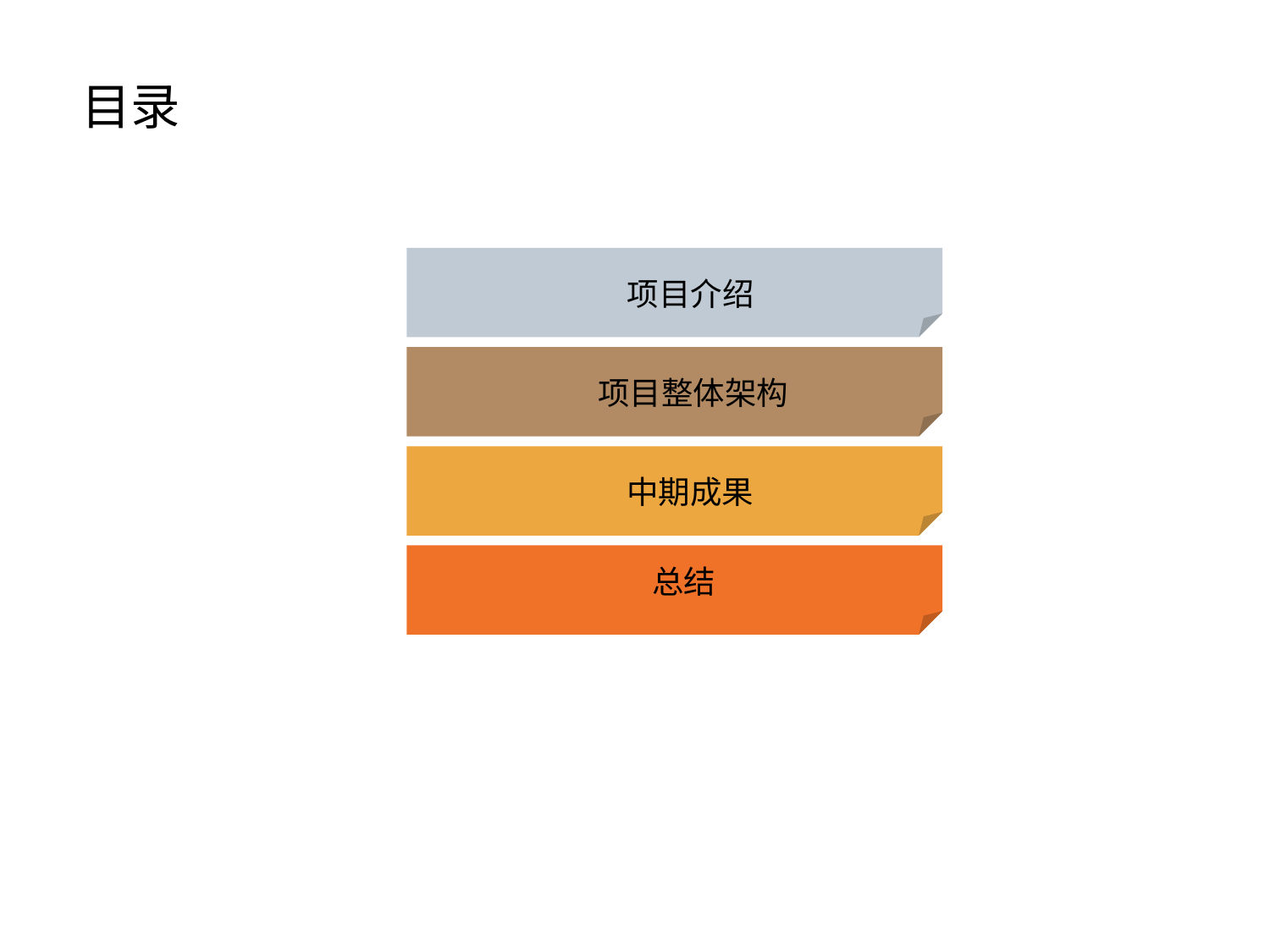

目录

   项目介绍
点击添加文本

项目整体架构
点击添加文本

   中期成果

      总结
点击添加文本
点击添加文本